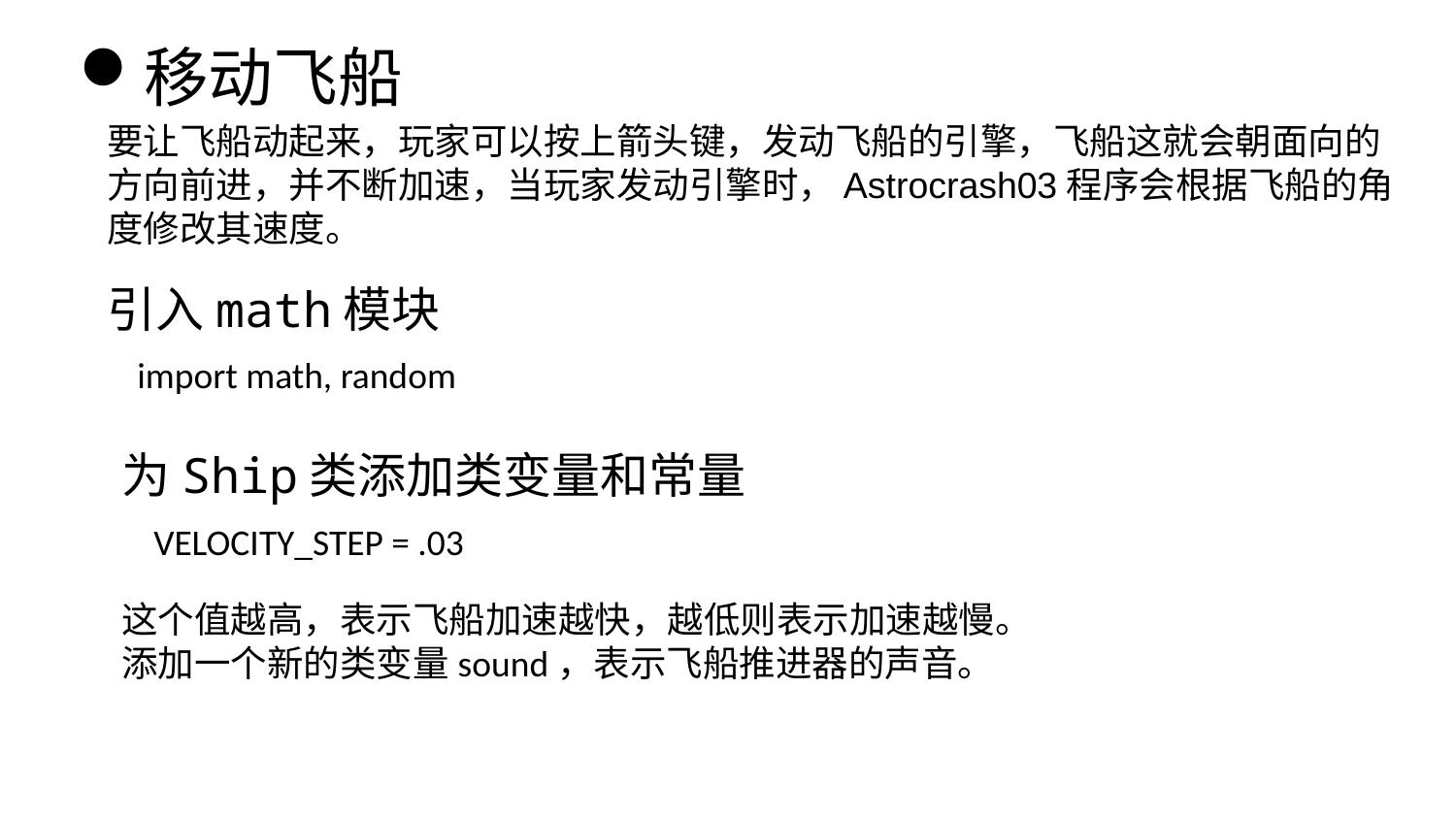

移动飞船
要让飞船动起来，玩家可以按上箭头键，发动飞船的引擎，飞船这就会朝面向的方向前进，并不断加速，当玩家发动引擎时，Astrocrash03程序会根据飞船的角度修改其速度。
引入math模块
import math, random
为Ship类添加类变量和常量
  VELOCITY_STEP = .03
这个值越高，表示飞船加速越快，越低则表示加速越慢。
添加一个新的类变量sound，表示飞船推进器的声音。
13